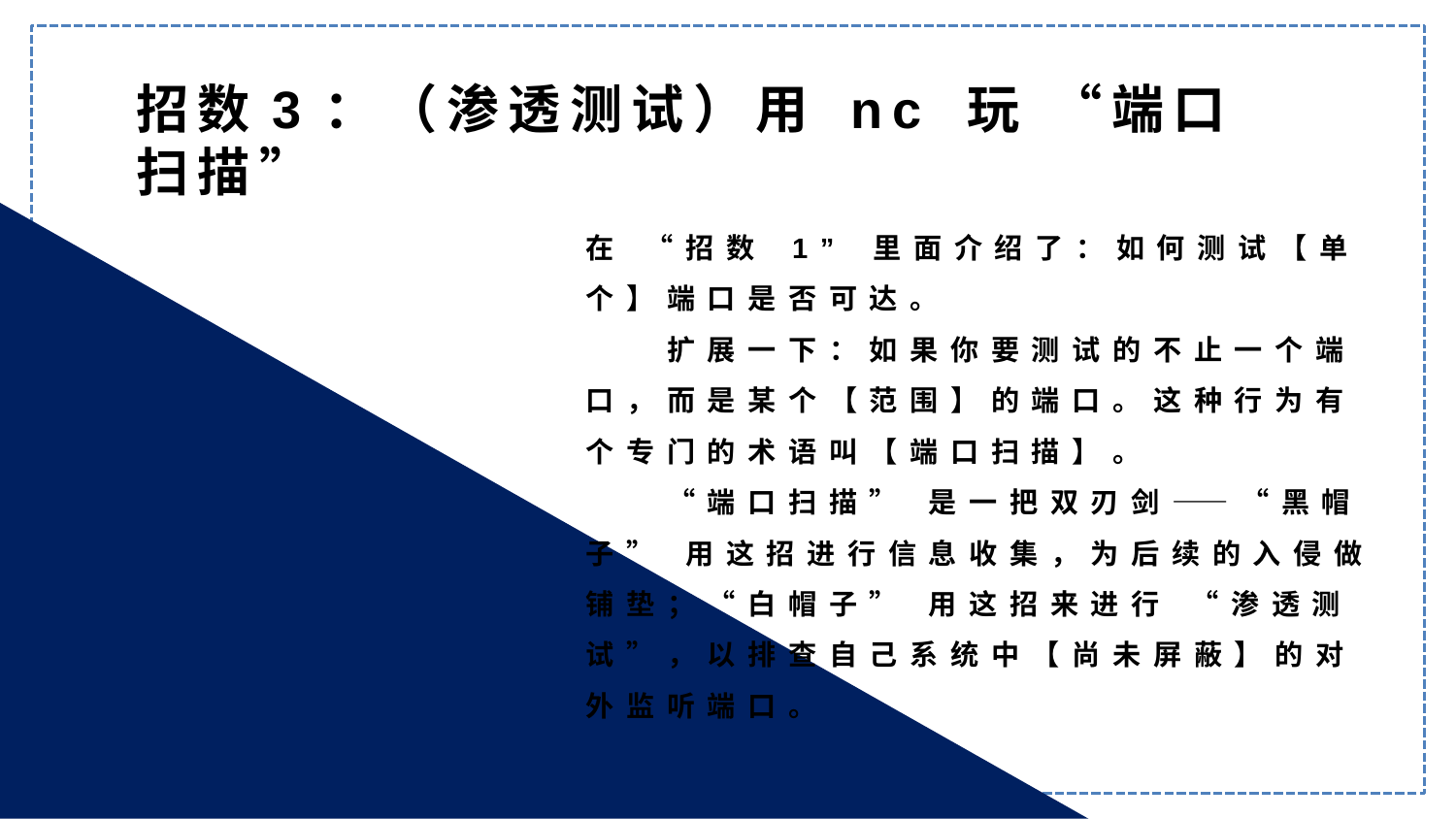

招数3：（渗透测试）用 nc 玩 “端口扫描”

在 “招数 1” 里面介绍了：如何测试【单个】端口是否可达。
　　扩展一下：如果你要测试的不止一个端口，而是某个【范围】的端口。这种行为有个专门的术语叫【端口扫描】。
　　“端口扫描” 是一把双刃剑——“黑帽子” 用这招进行信息收集，为后续的入侵做铺垫；“白帽子” 用这招来进行 “渗透测试”，以排查自己系统中【尚未屏蔽】的对外监听端口。